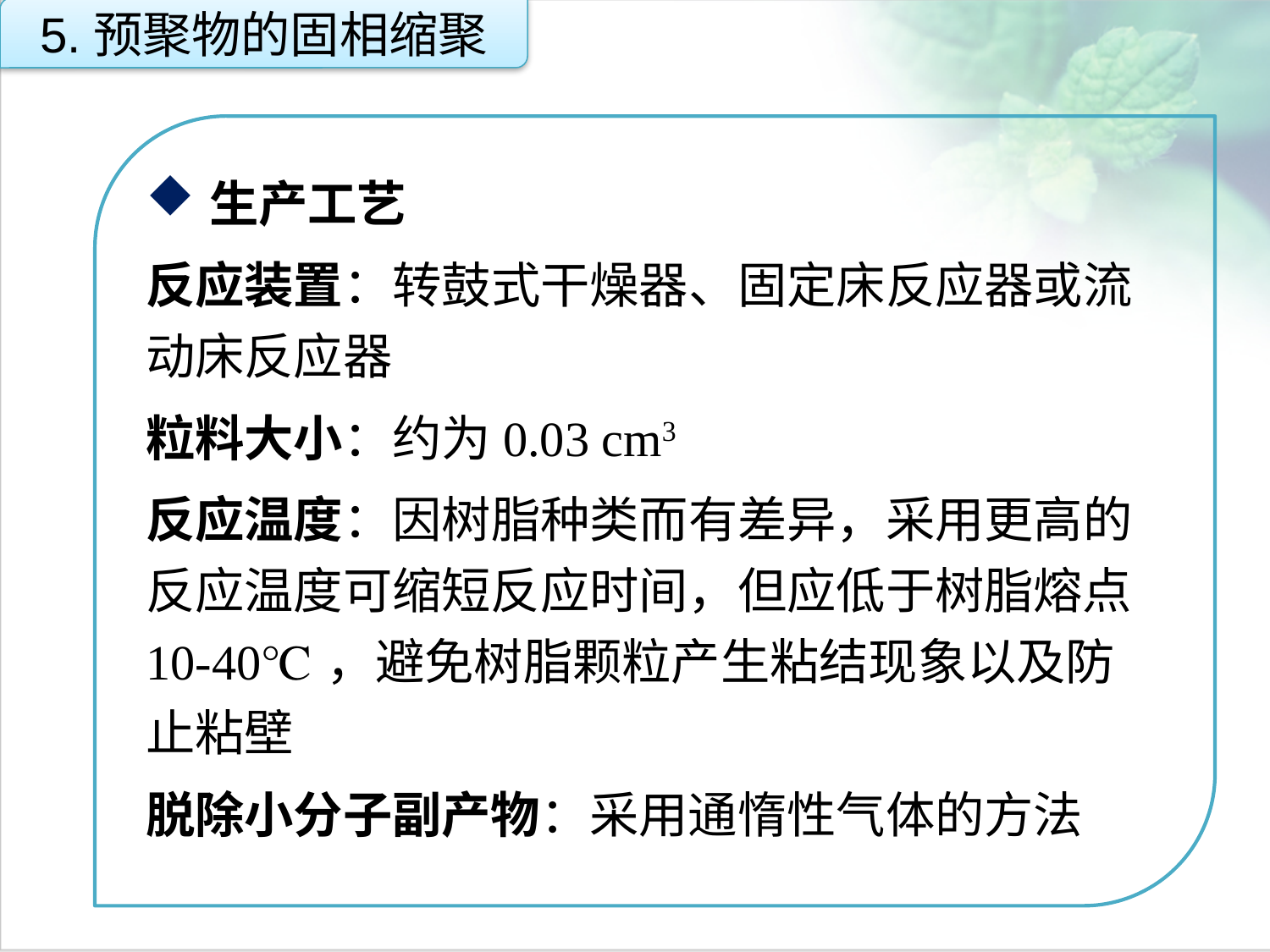

5.预聚物的固相缩聚
生产工艺
反应装置：转鼓式干燥器、固定床反应器或流动床反应器
粒料大小：约为0.03 cm3
反应温度：因树脂种类而有差异，采用更高的反应温度可缩短反应时间，但应低于树脂熔点10-40℃，避免树脂颗粒产生粘结现象以及防止粘壁
脱除小分子副产物：采用通惰性气体的方法
点击添加文本
点击添加文本
点击添加文本
点击添加文本